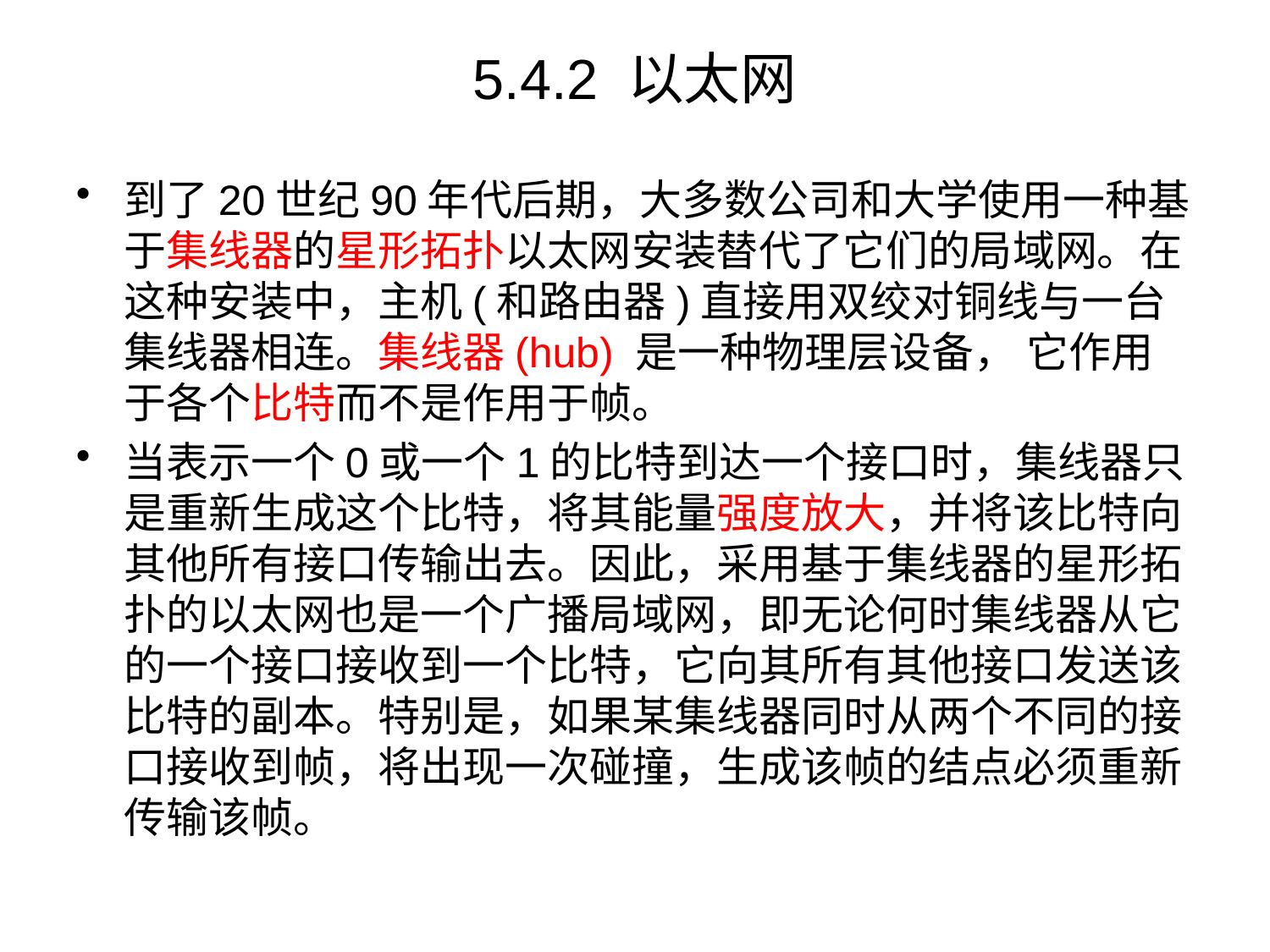

# 5.4.2 以太网
到了20世纪90年代后期，大多数公司和大学使用一种基于集线器的星形拓扑以太网安装替代了它们的局域网。在这种安装中，主机(和路由器)直接用双绞对铜线与一台集线器相连。集线器(hub) 是一种物理层设备， 它作用于各个比特而不是作用于帧。
当表示一个0或一个1的比特到达一个接口时，集线器只是重新生成这个比特，将其能量强度放大，并将该比特向其他所有接口传输出去。因此，采用基于集线器的星形拓扑的以太网也是一个广播局域网，即无论何时集线器从它的一个接口接收到一个比特，它向其所有其他接口发送该比特的副本。特别是，如果某集线器同时从两个不同的接口接收到帧，将出现一次碰撞，生成该帧的结点必须重新传输该帧。